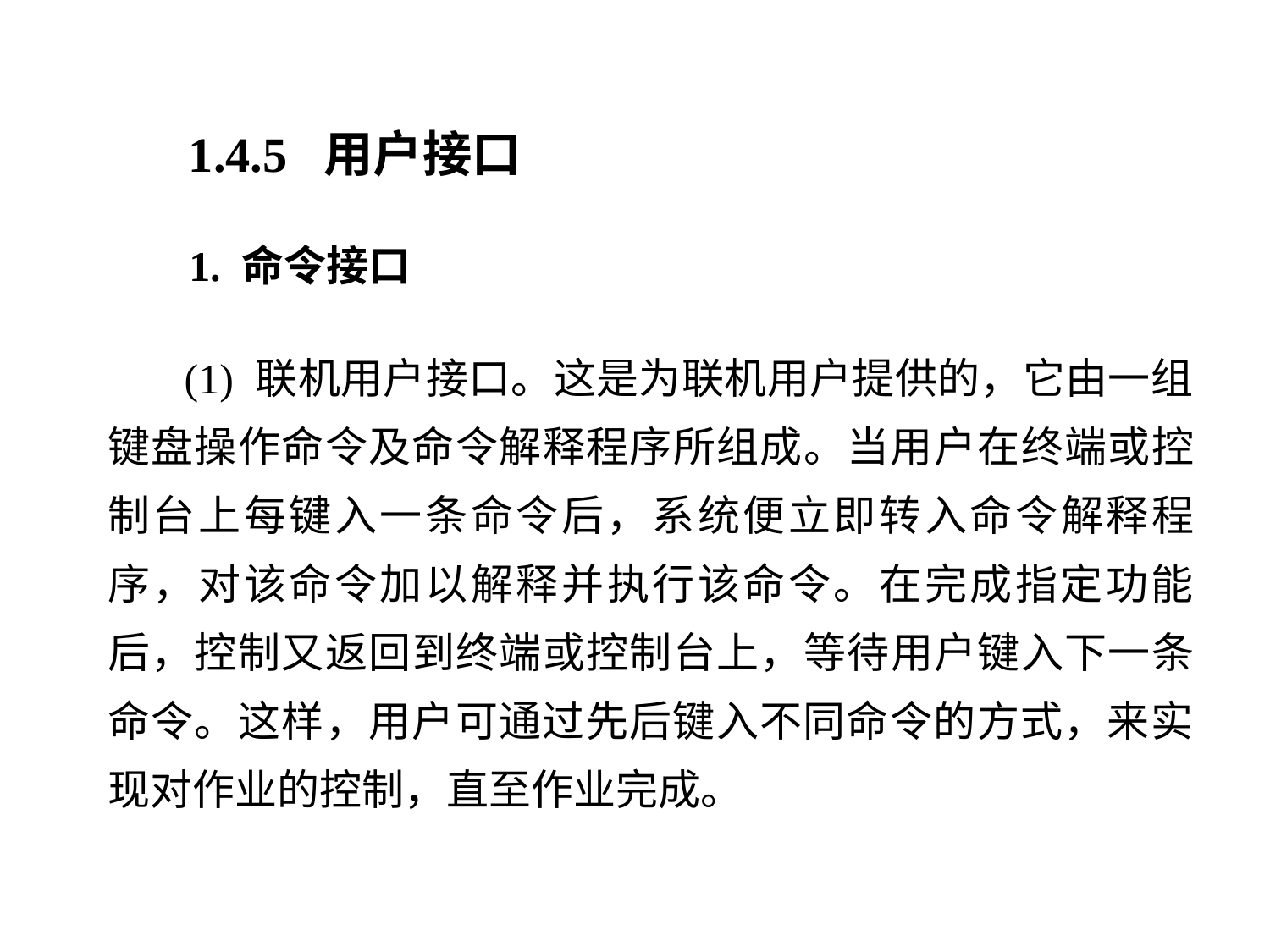

1.4.5  用户接口
1. 命令接口
       (1) 联机用户接口。这是为联机用户提供的，它由一组键盘操作命令及命令解释程序所组成。当用户在终端或控制台上每键入一条命令后，系统便立即转入命令解释程序，对该命令加以解释并执行该命令。在完成指定功能后，控制又返回到终端或控制台上，等待用户键入下一条命令。这样，用户可通过先后键入不同命令的方式，来实现对作业的控制，直至作业完成。